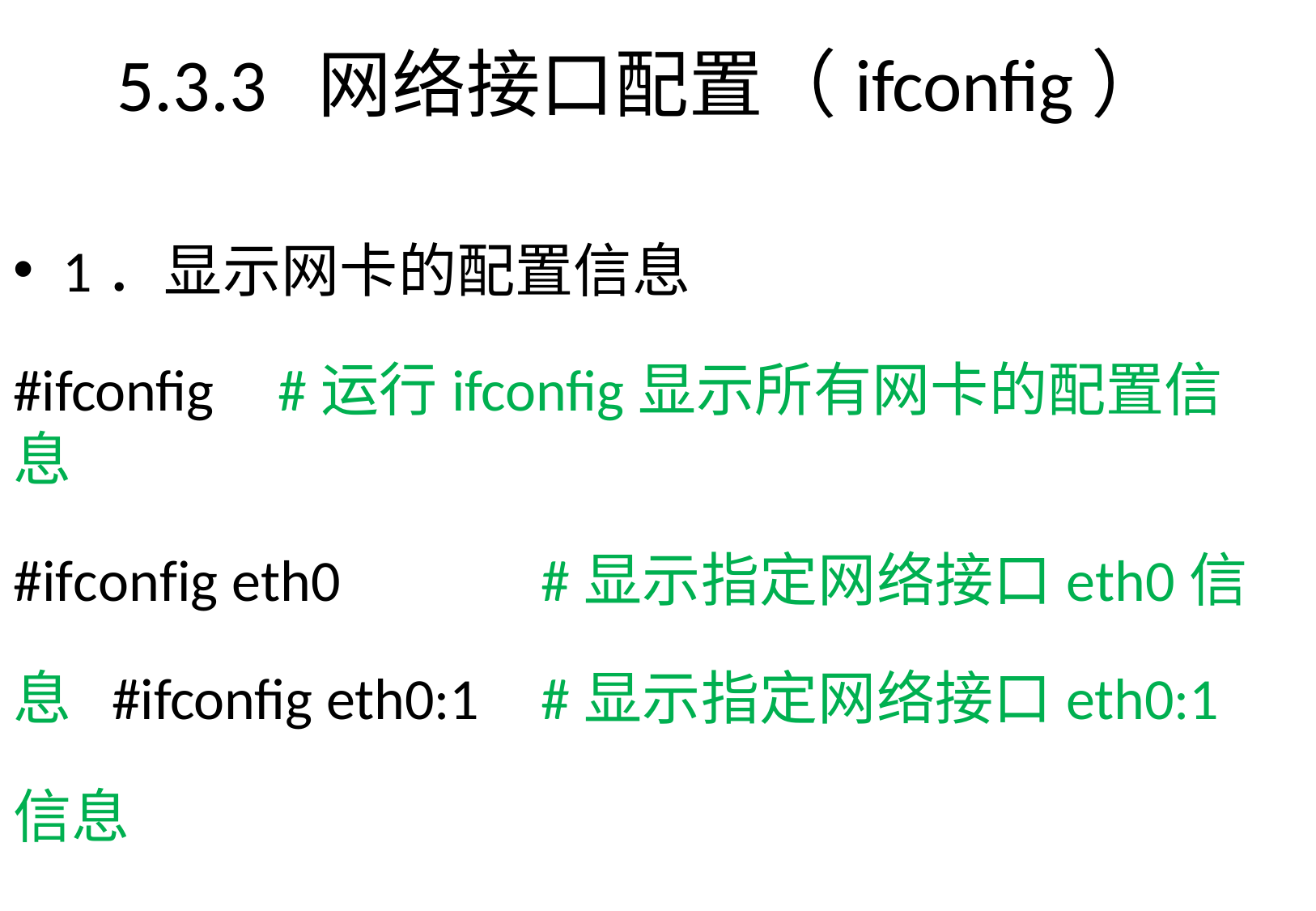

# 5.3.3	网络接口配置（ifconfig）
1．显示网卡的配置信息
#ifconfig	#运行ifconfig显示所有网卡的配置信息
#ifconfig eth0		#显示指定网络接口eth0信息  #ifconfig eth0:1	#显示指定网络接口eth0:1信息